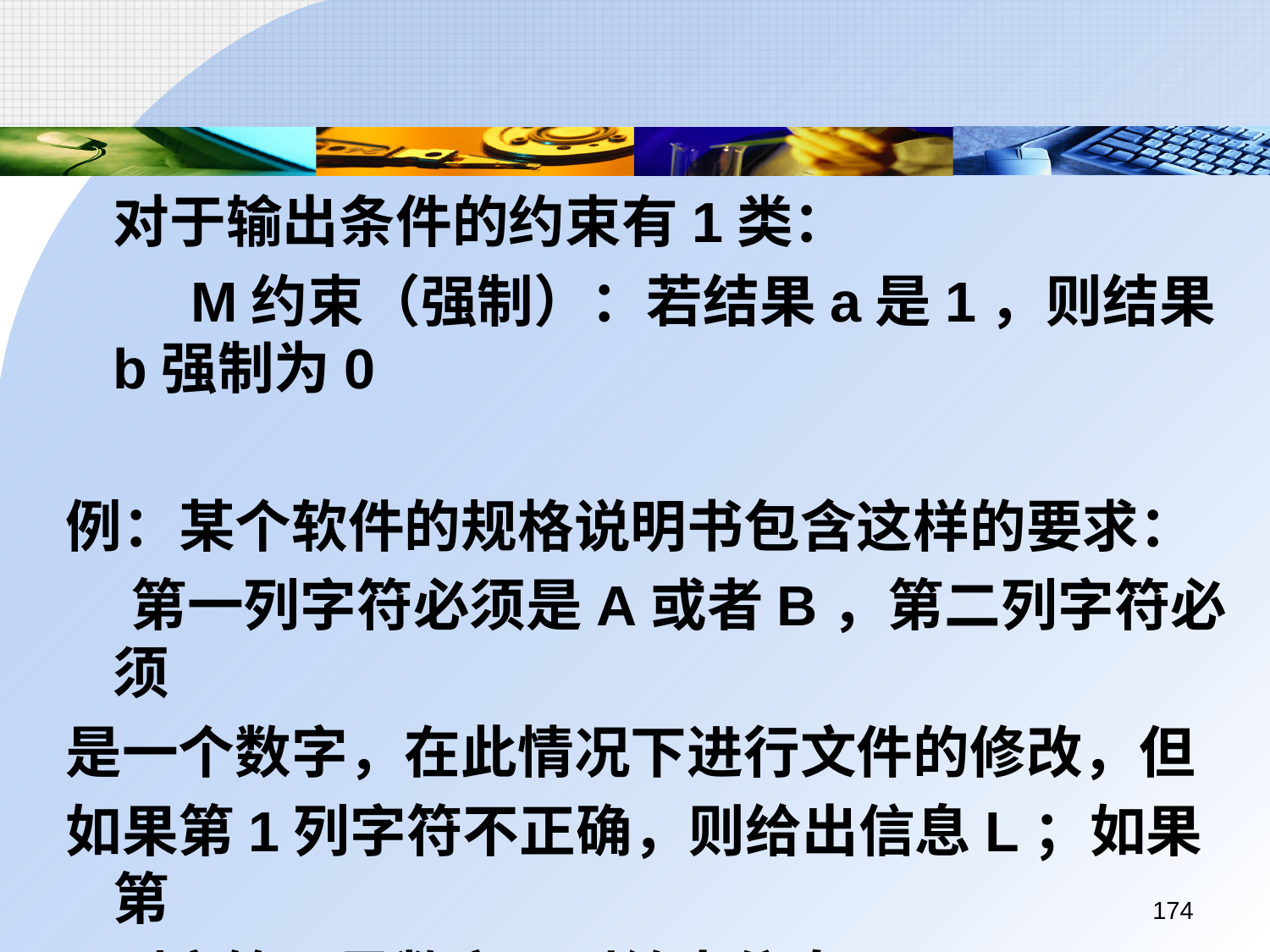

对于输出条件的约束有1类：
        M约束（强制）：若结果a是1，则结果b强制为0

例：某个软件的规格说明书包含这样的要求：
    第一列字符必须是A或者B，第二列字符必须
是一个数字，在此情况下进行文件的修改，但
如果第1列字符不正确，则给出信息L；如果第
2列字符不是数字，则给出信息M。

174